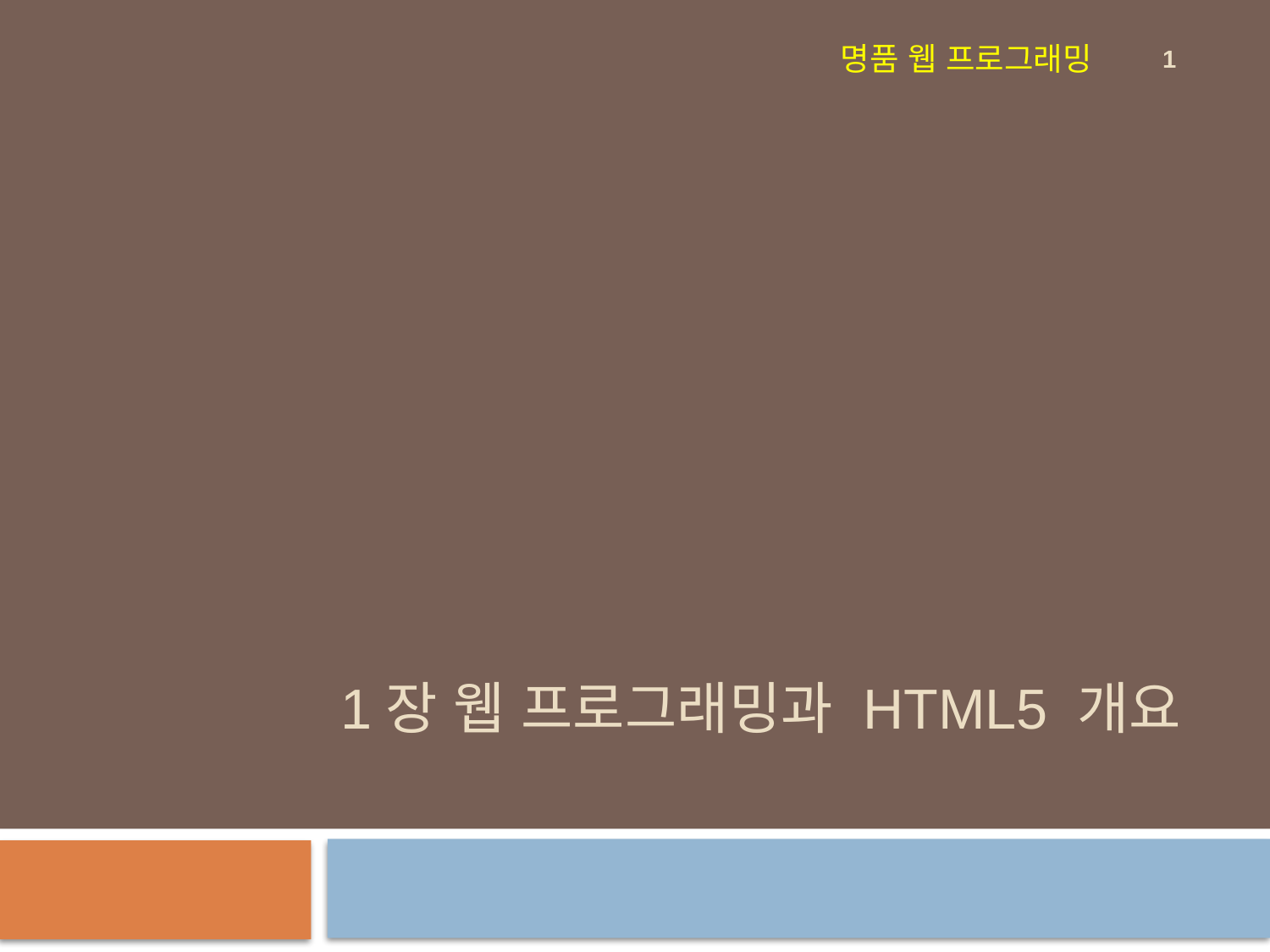

1
명품 웹 프로그래밍
# 1장 웹 프로그래밍과 HTML5 개요